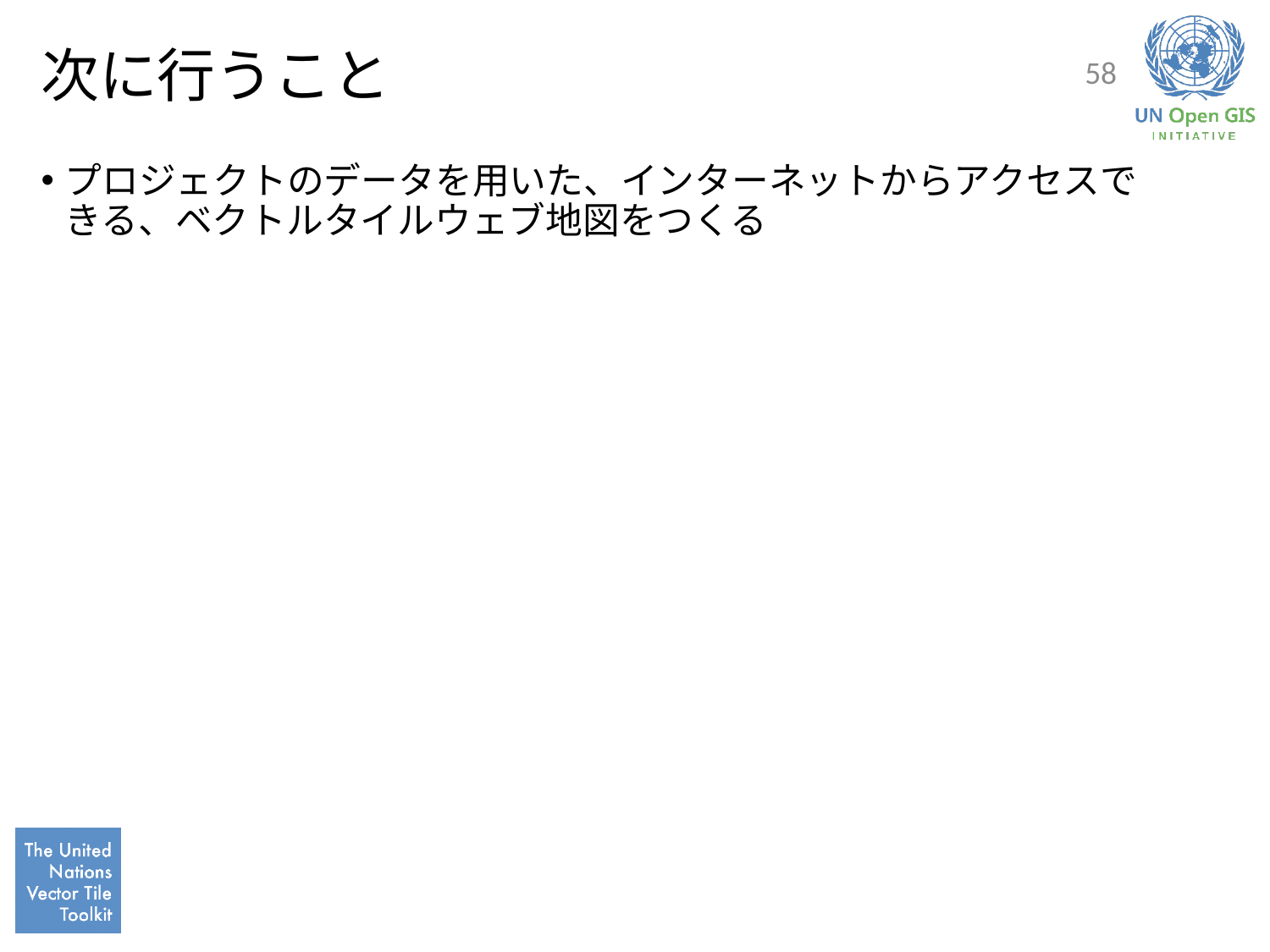

# 次に行うこと
58
プロジェクトのデータを用いた、インターネットからアクセスできる、ベクトルタイルウェブ地図をつくる